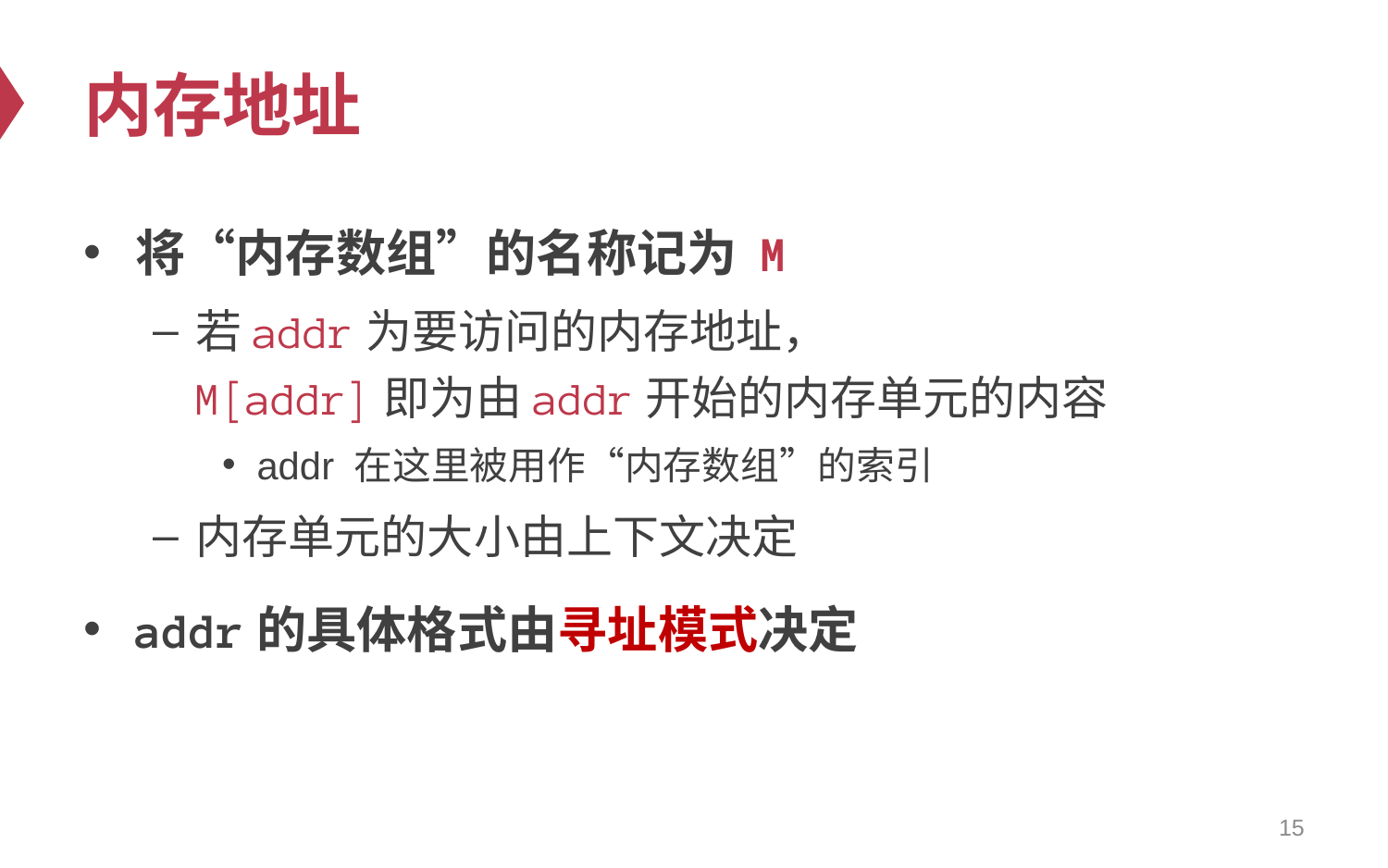

# 内存地址
将“内存数组”的名称记为 M
若addr为要访问的内存地址，
M[addr]即为由addr开始的内存单元的内容
addr 在这里被用作“内存数组”的索引
内存单元的大小由上下文决定
addr的具体格式由寻址模式决定
15